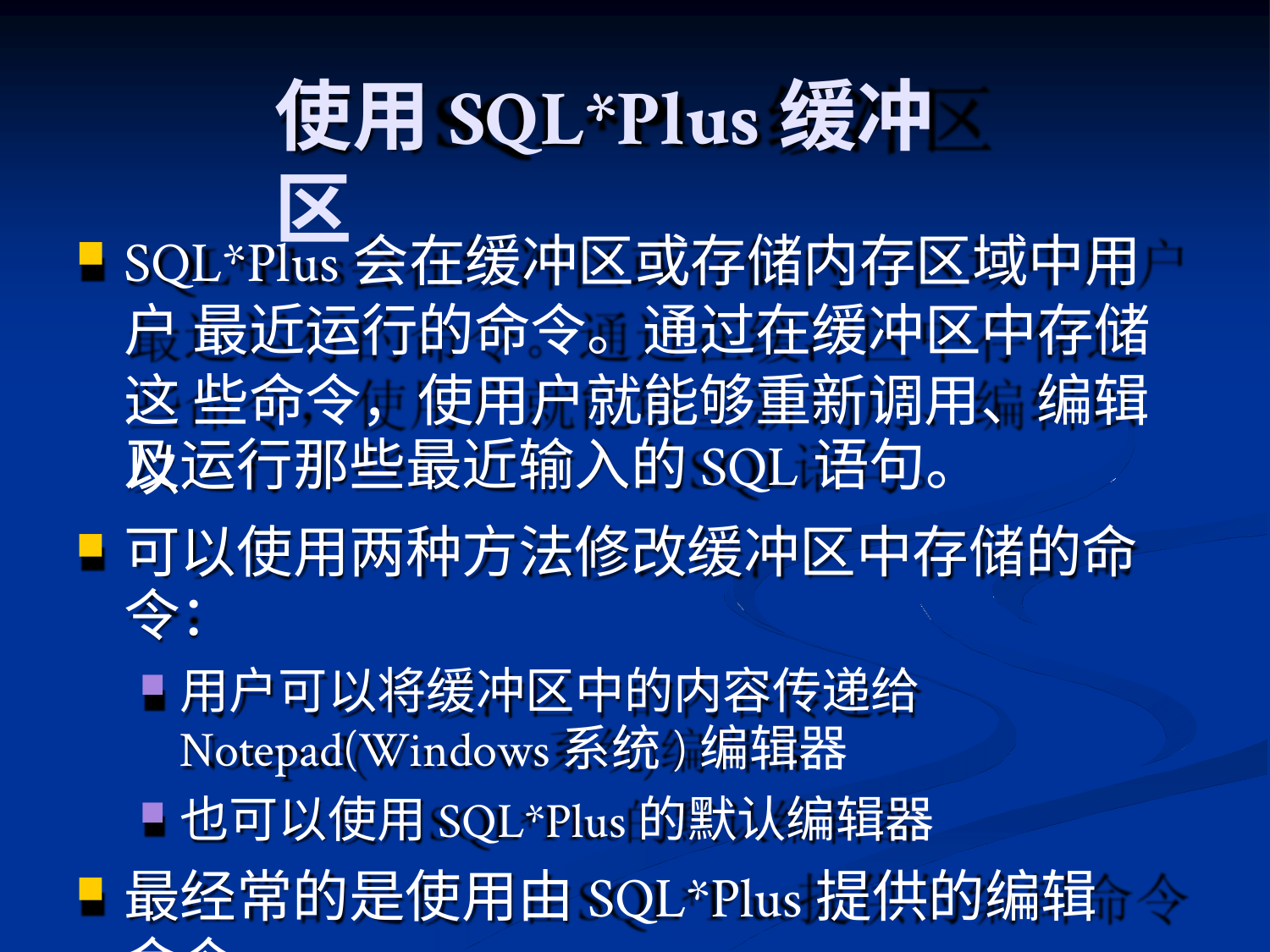

# 使用SQL*Plus缓冲区

SQL*Plus会在缓冲区或存储内存区域中用户 最近运行的命令。通过在缓冲区中存储这 些命令，使用户就能够重新调用、编辑以

及运行那些最近输入的SQL语句。
可以使用两种方法修改缓冲区中存储的命 令：
用户可以将缓冲区中的内容传递给
Notepad(Windows系统)编辑器
也可以使用SQL*Plus的默认编辑器
最经常的是使用由SQL*Plus提供的编辑命令